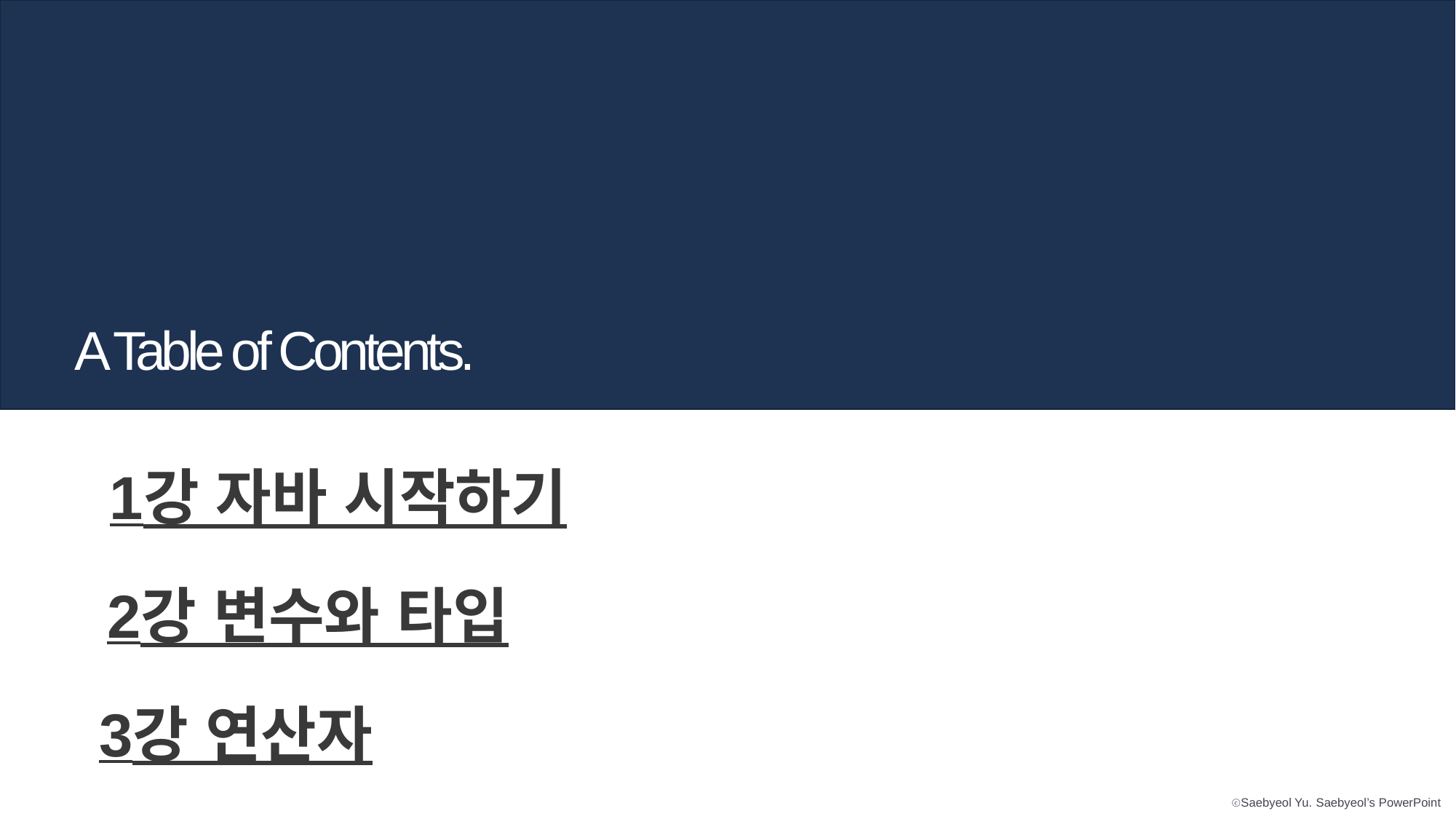

A Table of Contents.
1강 자바 시작하기

2강 변수와 타입
3강 연산자